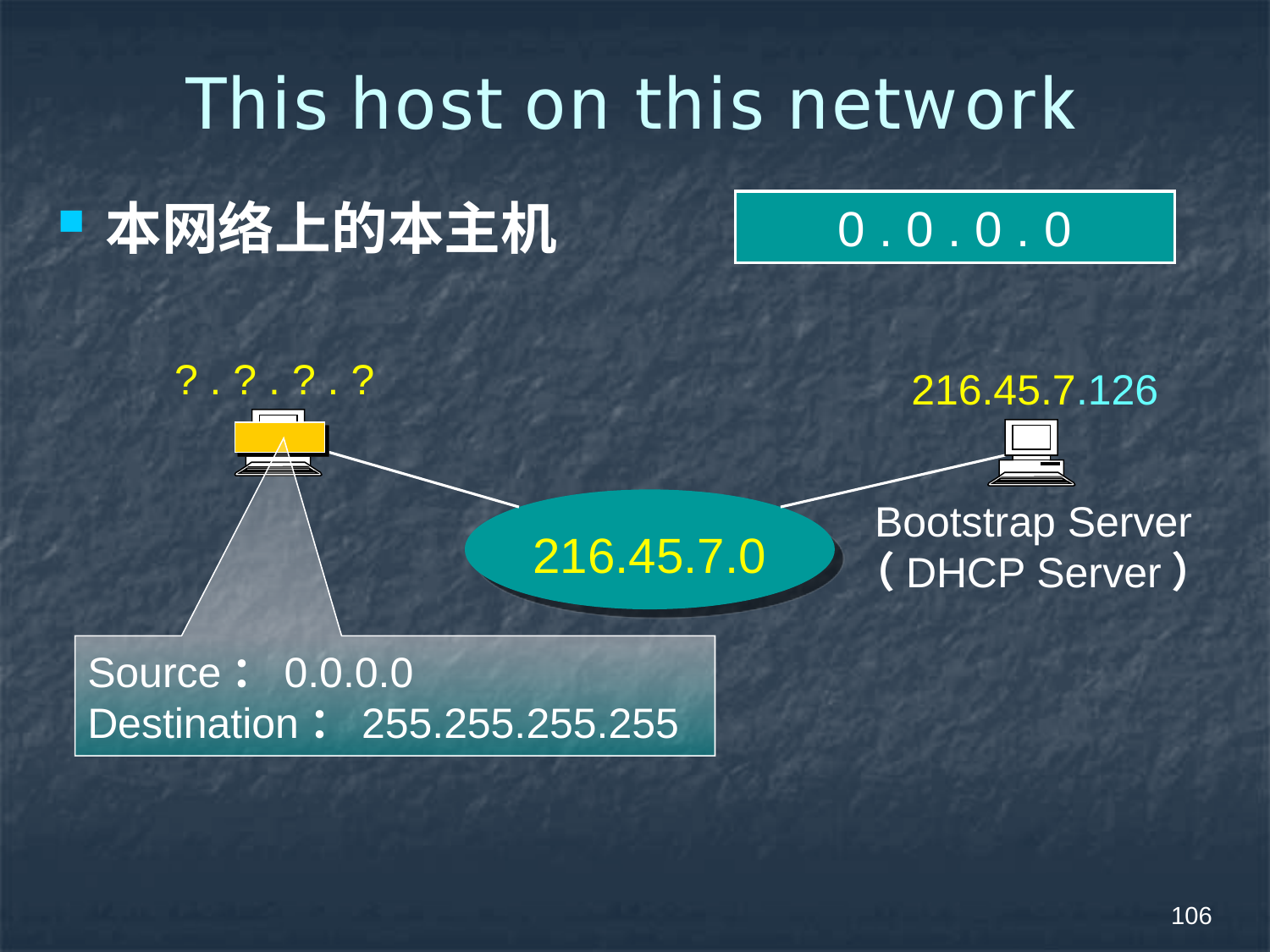

# This host on this network
本网络上的本主机
0 . 0 . 0 . 0
? . ? . ? . ?
216.45.7.126

Bootstrap Server
（DHCP Server）

216.45.7.0
Source：0.0.0.0
Destination：255.255.255.255
106